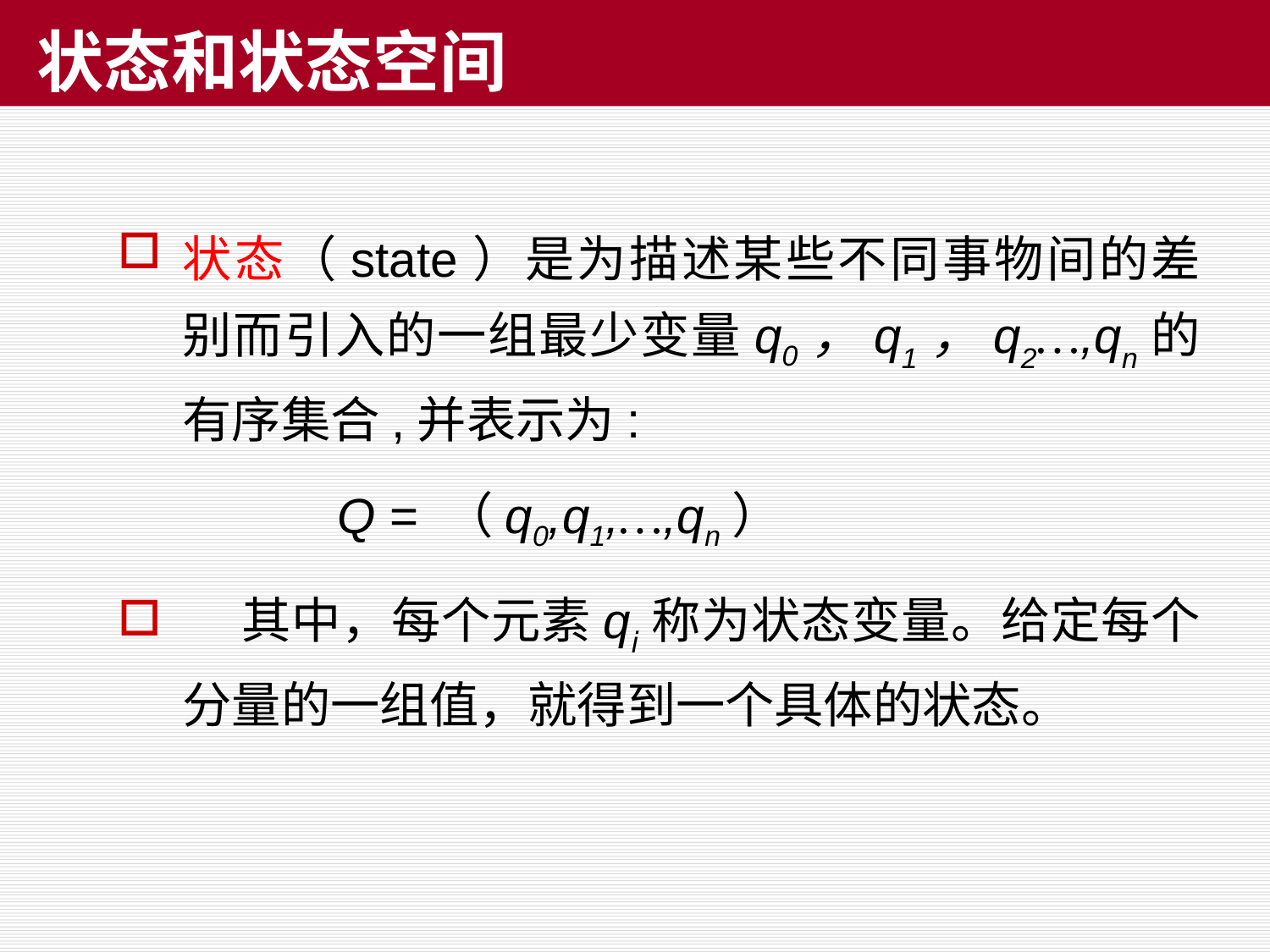

# 状态和状态空间
状态（state）是为描述某些不同事物间的差别而引入的一组最少变量q0，q1，q2…,qn的有序集合,并表示为:
                Q = （q0,q1,…,qn）
    其中，每个元素qⅰ称为状态变量。给定每个分量的一组值，就得到一个具体的状态。